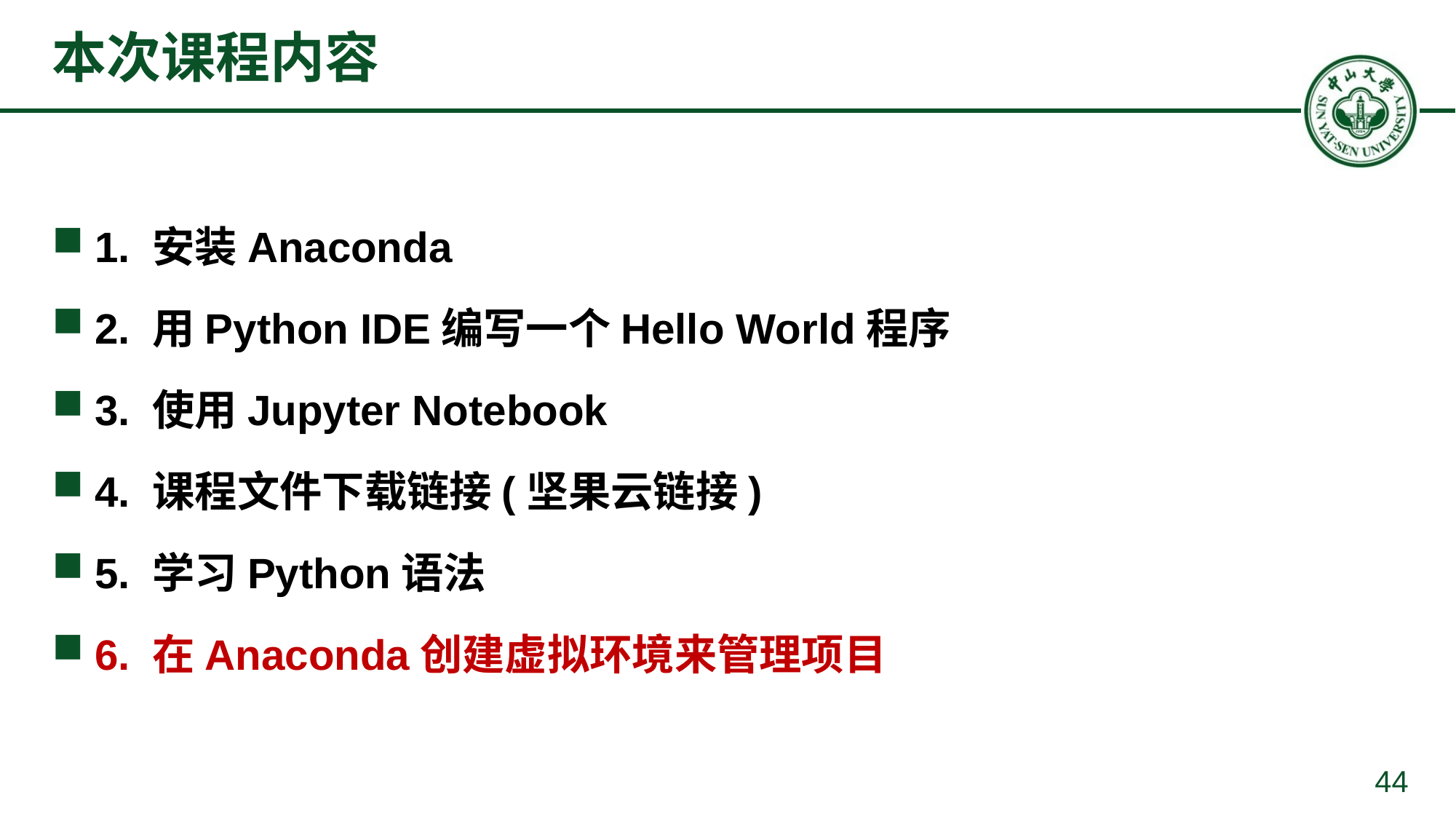

# 本次课程内容
1. 安装Anaconda
2. 用Python IDE编写一个Hello World程序
3. 使用Jupyter Notebook
4. 课程文件下载链接(坚果云链接)
5. 学习Python语法
6. 在Anaconda创建虚拟环境来管理项目
44